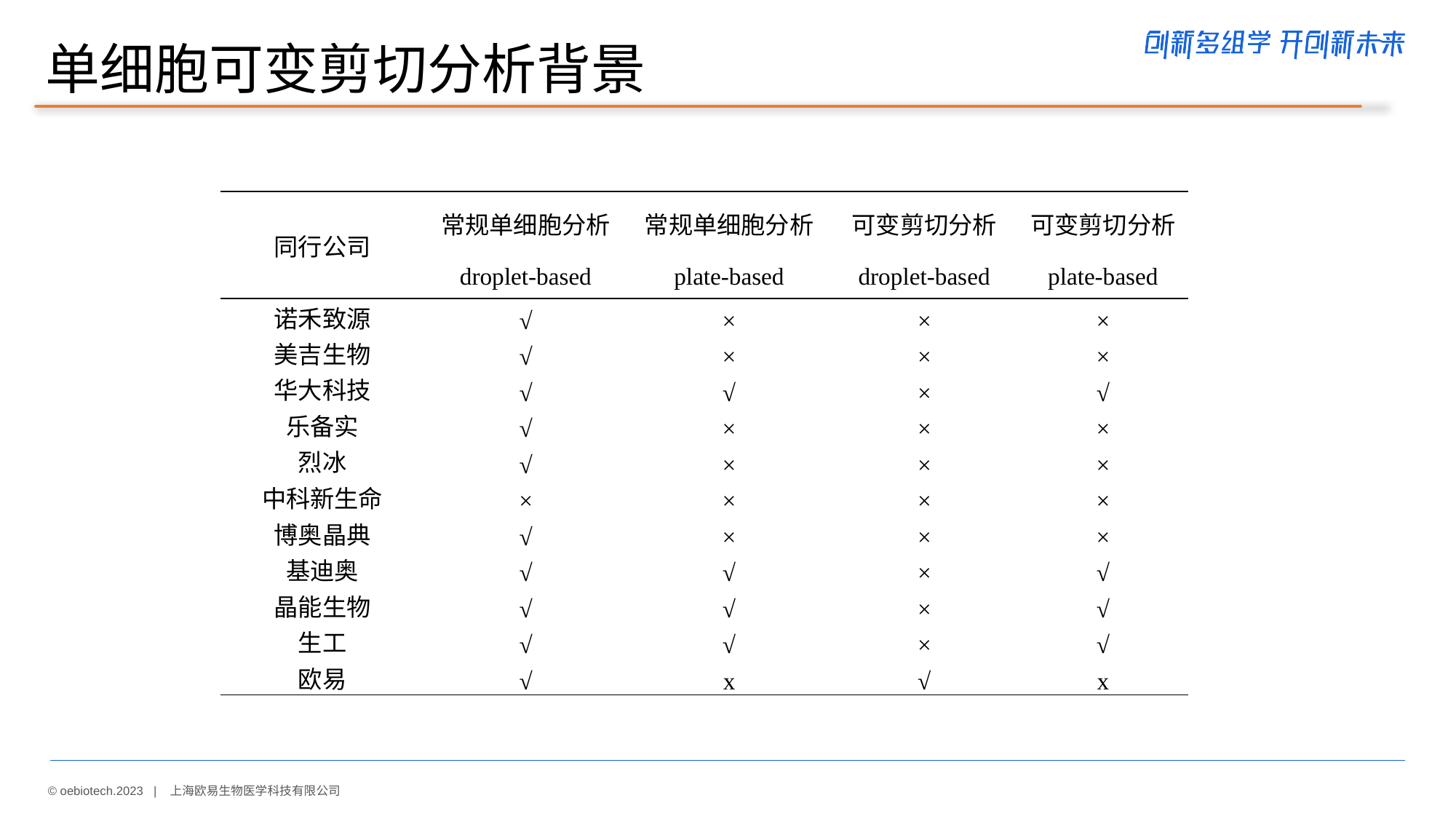

单细胞可变剪切分析背景
| 同行公司 | 常规单细胞分析 | 常规单细胞分析 | 可变剪切分析 | 可变剪切分析 |
| --- | --- | --- | --- | --- |
|  | droplet-based | plate-based | droplet-based | plate-based |
| 诺禾致源 | √ | × | × | × |
| 美吉生物 | √ | × | × | × |
| 华大科技 | √ | √ | × | √ |
| 乐备实 | √ | × | × | × |
| 烈冰 | √ | × | × | × |
| 中科新生命 | × | × | × | × |
| 博奥晶典 | √ | × | × | × |
| 基迪奥 | √ | √ | × | √ |
| 晶能生物 | √ | √ | × | √ |
| 生工 | √ | √ | × | √ |
| 欧易 | √ | x | √ | x |